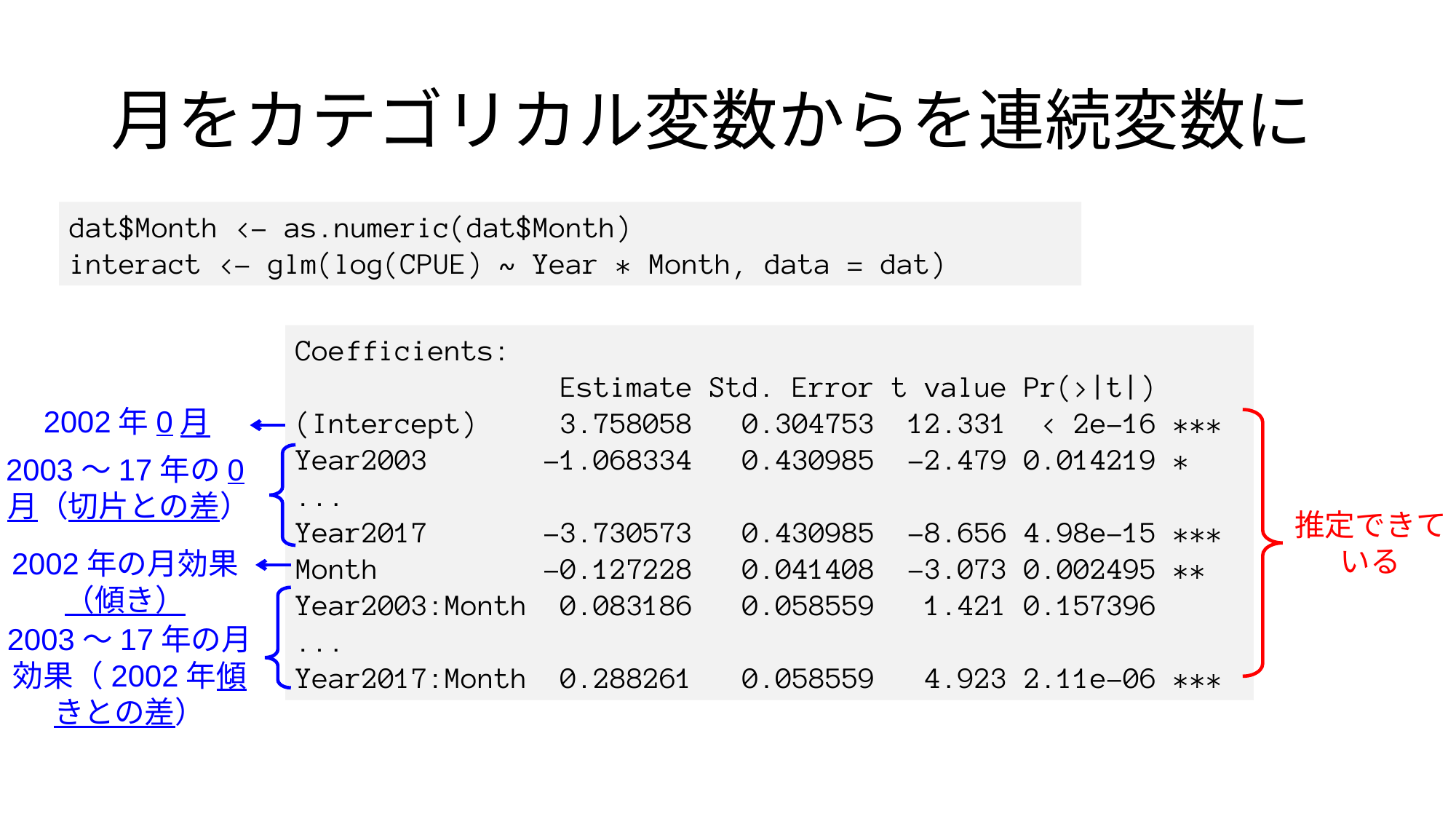

月をカテゴリカル変数からを連続変数に
dat$Month <- as.numeric(dat$Month)
interact <- glm(log(CPUE) ~ Year * Month, data = dat)
Coefficients:
                Estimate Std. Error t value Pr(>|t|)
(Intercept)     3.758058   0.304753  12.331  < 2e-16 ***
Year2003       -1.068334   0.430985  -2.479 0.014219 *
...
Year2017       -3.730573   0.430985  -8.656 4.98e-15 ***
Month          -0.127228   0.041408  -3.073 0.002495 **
Year2003:Month  0.083186   0.058559   1.421 0.157396
...
Year2017:Month  0.288261   0.058559   4.923 2.11e-06 ***
2002年0月

2003～17年の0月（切片との差）
推定できて
いる
2002年の月効果
（傾き）

2003～17年の月効果（2002年傾きとの差）